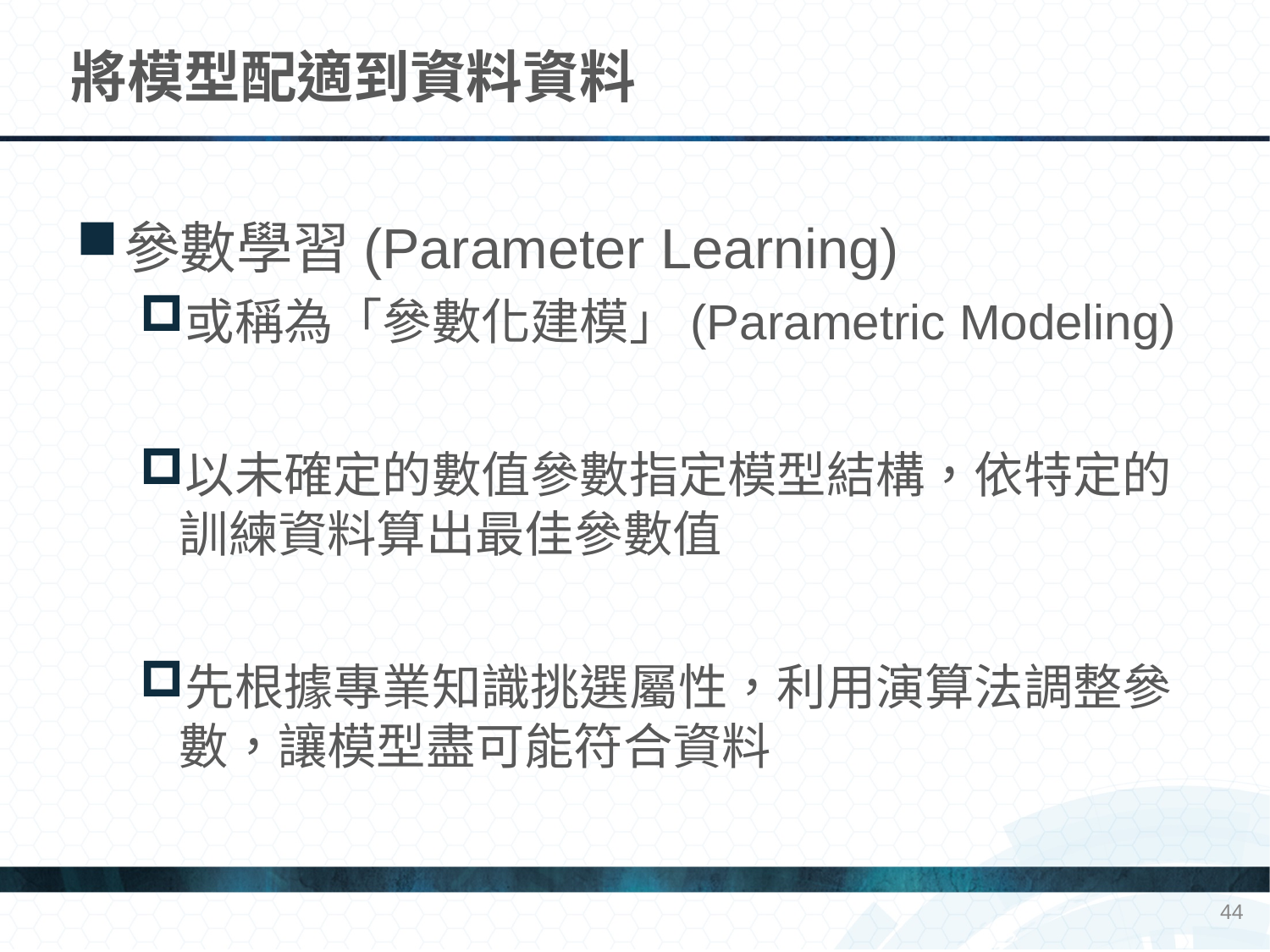

# 將模型配適到資料資料
參數學習(Parameter Learning)
或稱為「參數化建模」(Parametric Modeling)

以未確定的數值參數指定模型結構，依特定的訓練資料算出最佳參數值

先根據專業知識挑選屬性，利用演算法調整參數，讓模型盡可能符合資料

44